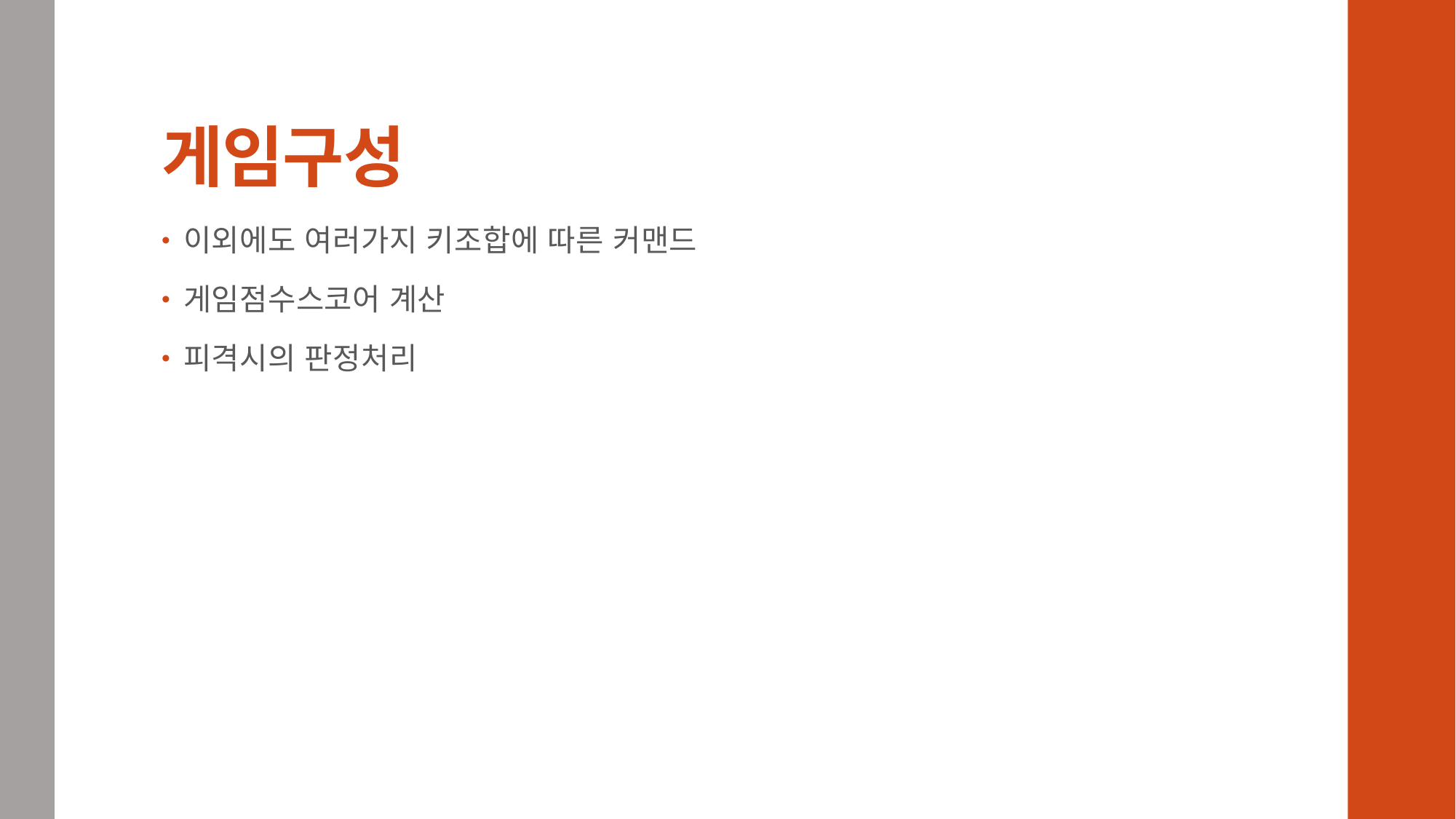

# 게임구성
이외에도 여러가지 키조합에 따른 커맨드
게임점수스코어 계산
피격시의 판정처리